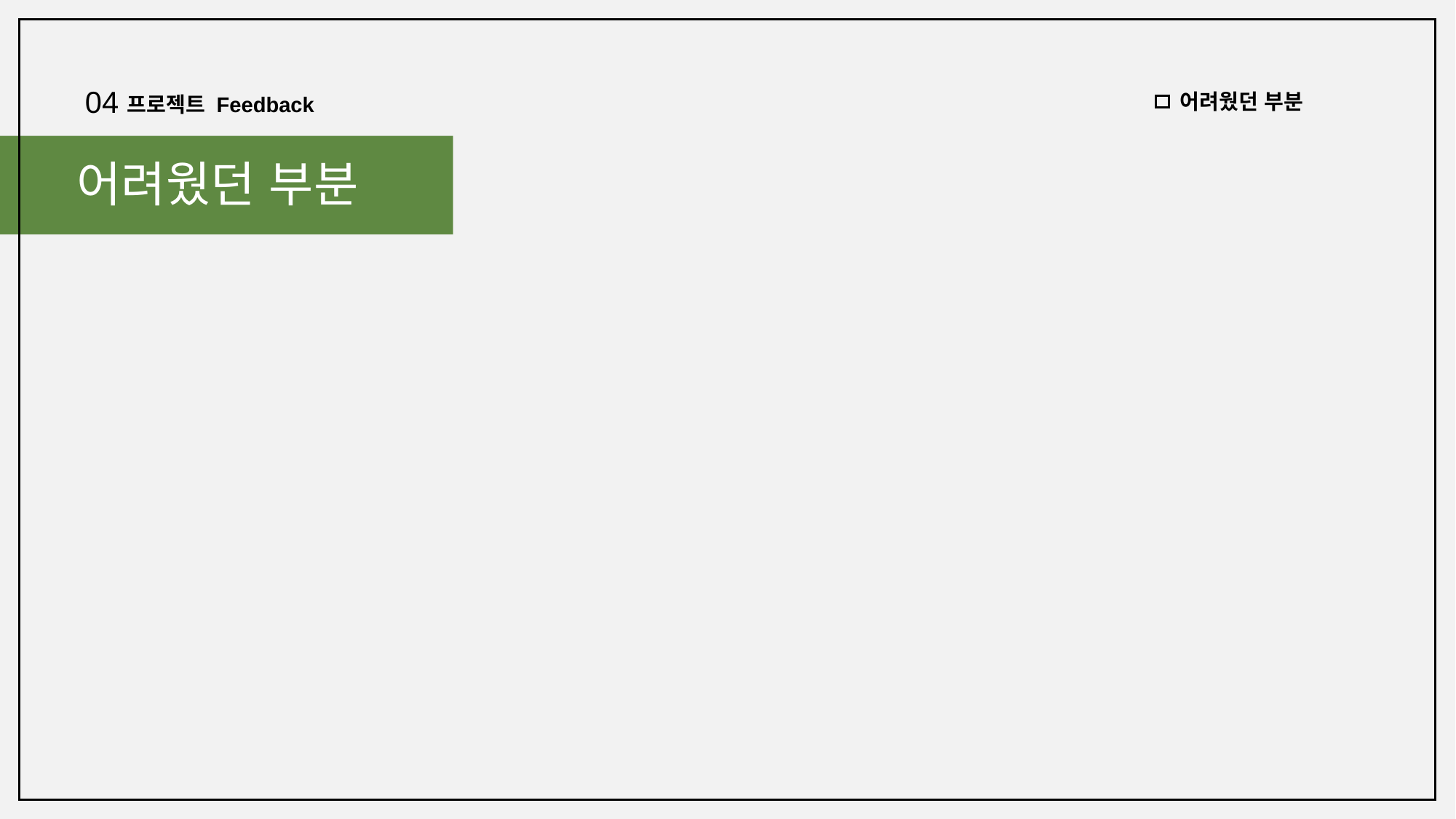

04
어려웠던 부분
프로젝트 Feedback

어려웠던 부분